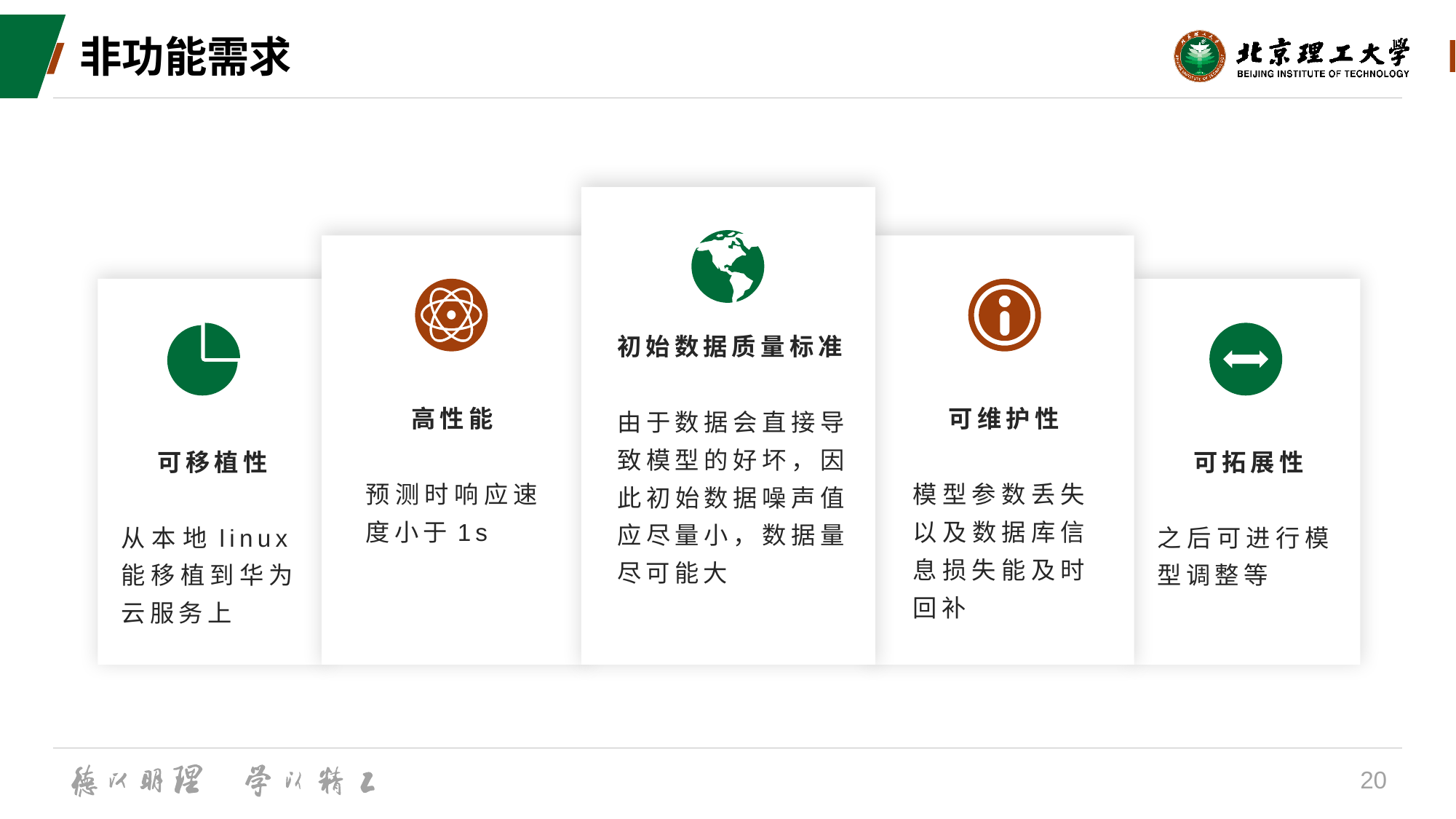

# 非功能需求

初始数据质量标准

由于数据会直接导致模型的好坏，因此初始数据噪声值应尽量小，数据量尽可能大

    高性能

预测时响应速度小于1s
   可维护性

模型参数丢失以及数据库信息损失能及时回补
   可移植性

从本地linux能移植到华为云服务上
   可拓展性

之后可进行模型调整等